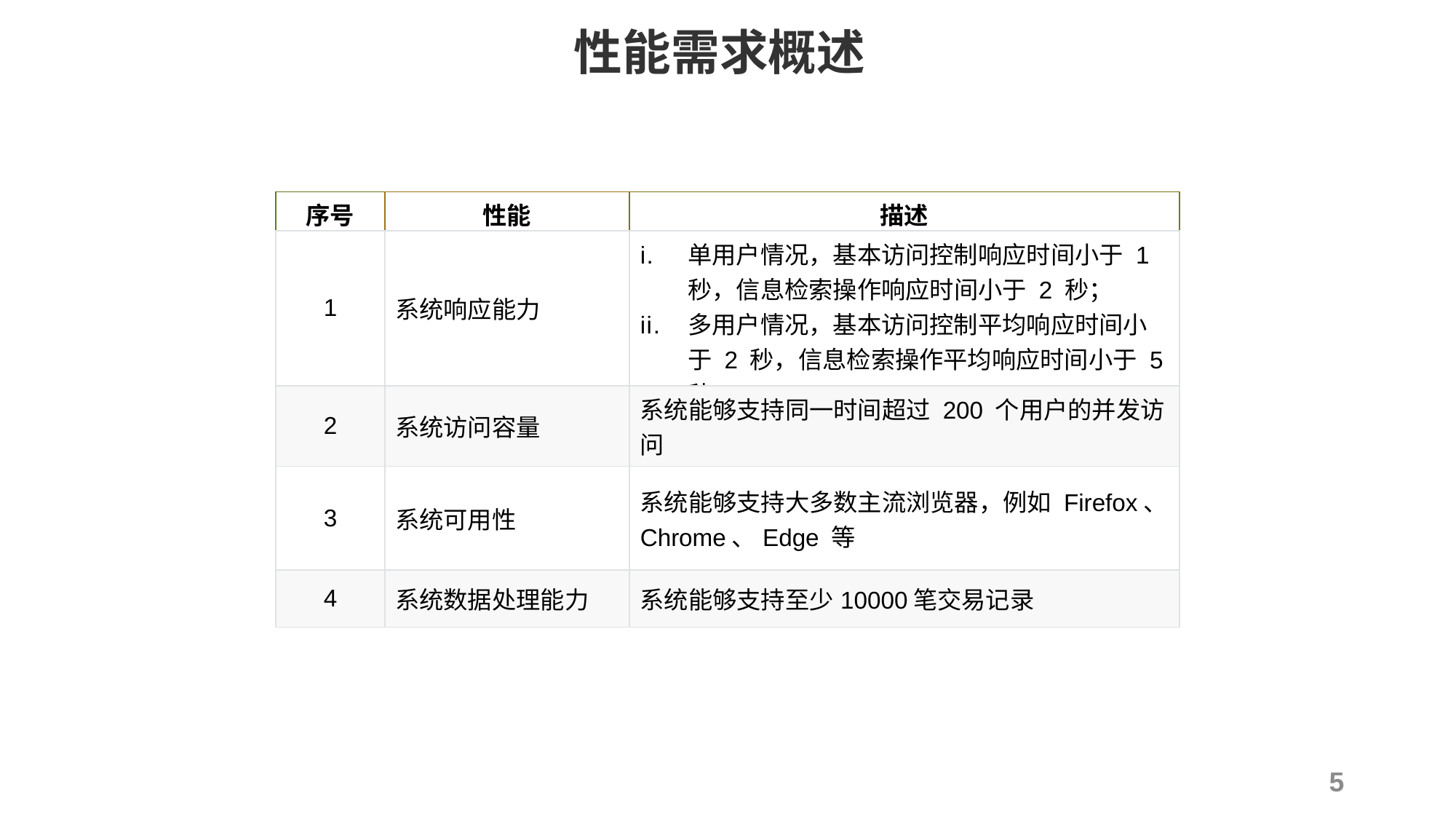

性能需求概述
| 序号 | 性能 | 描述 |
| --- | --- | --- |
| 1 | 系统响应能力 | 单用户情况，基本访问控制响应时间小于 1 秒，信息检索操作响应时间小于 2 秒； 多用户情况，基本访问控制平均响应时间小于 2 秒，信息检索操作平均响应时间小于 5 秒 |
| 2 | 系统访问容量 | 系统能够支持同一时间超过 200 个用户的并发访问 |
| 3 | 系统可用性 | 系统能够支持大多数主流浏览器，例如 Firefox、Chrome、Edge 等 |
| 4 | 系统数据处理能力 | 系统能够支持至少10000笔交易记录 |
5